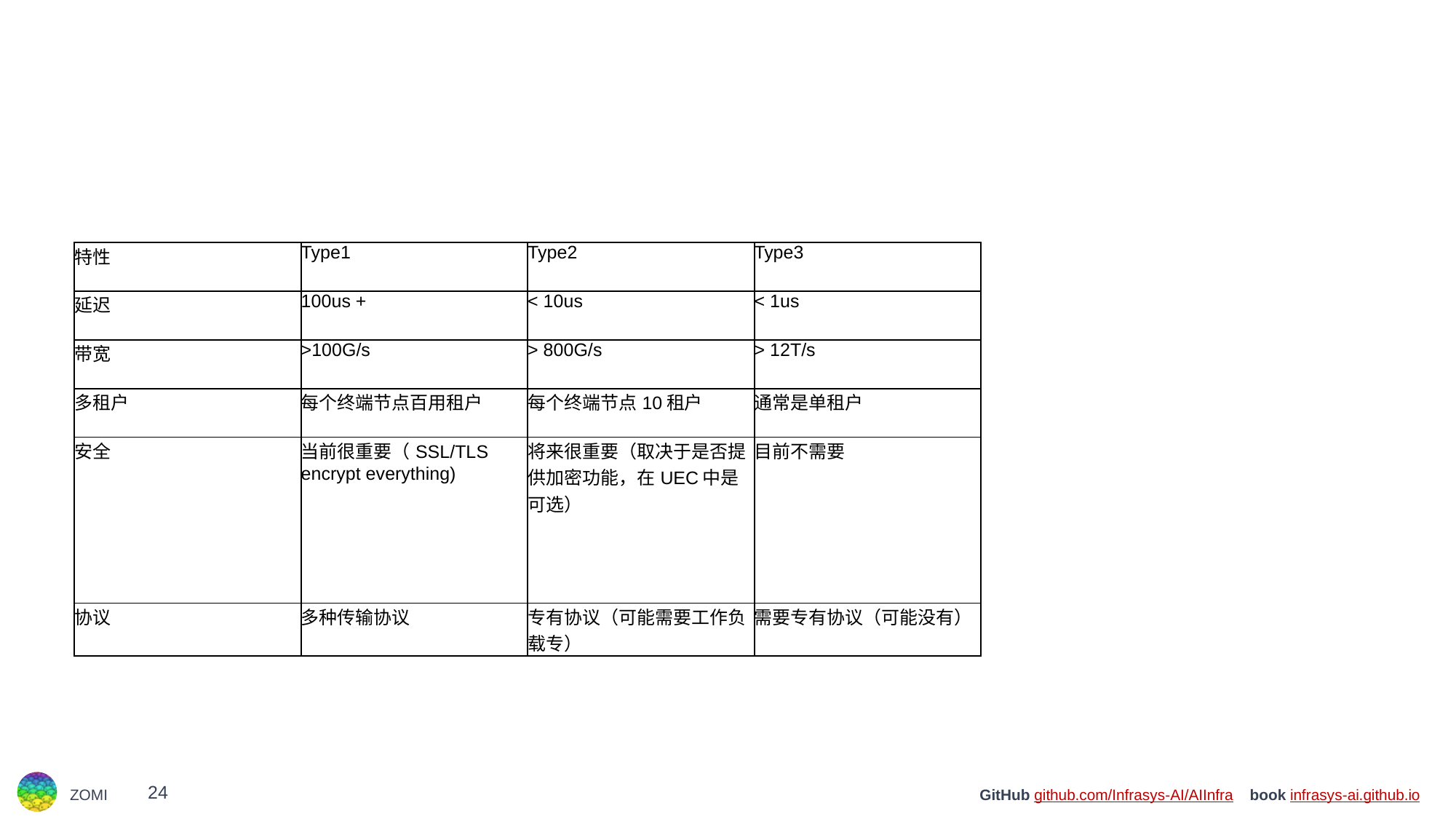

#
| 特性 | Type1 | Type2 | Туре3 |
| --- | --- | --- | --- |
| 延迟 | 100us + | < 10us | < 1us |
| 带宽 | >100G/s | > 800G/s | > 12T/s |
| 多租户 | 每个终端节点百用租户 | 每个终端节点10租户 | 通常是单租户 |
| 安全 | 当前很重要（SSL/TLS encrypt everything) | 将来很重要（取决于是否提供加密功能，在UEC中是可选） | 目前不需要 |
| 协议 | 多种传输协议 | 专有协议（可能需要工作负载专） | 需要专有协议（可能没有） |